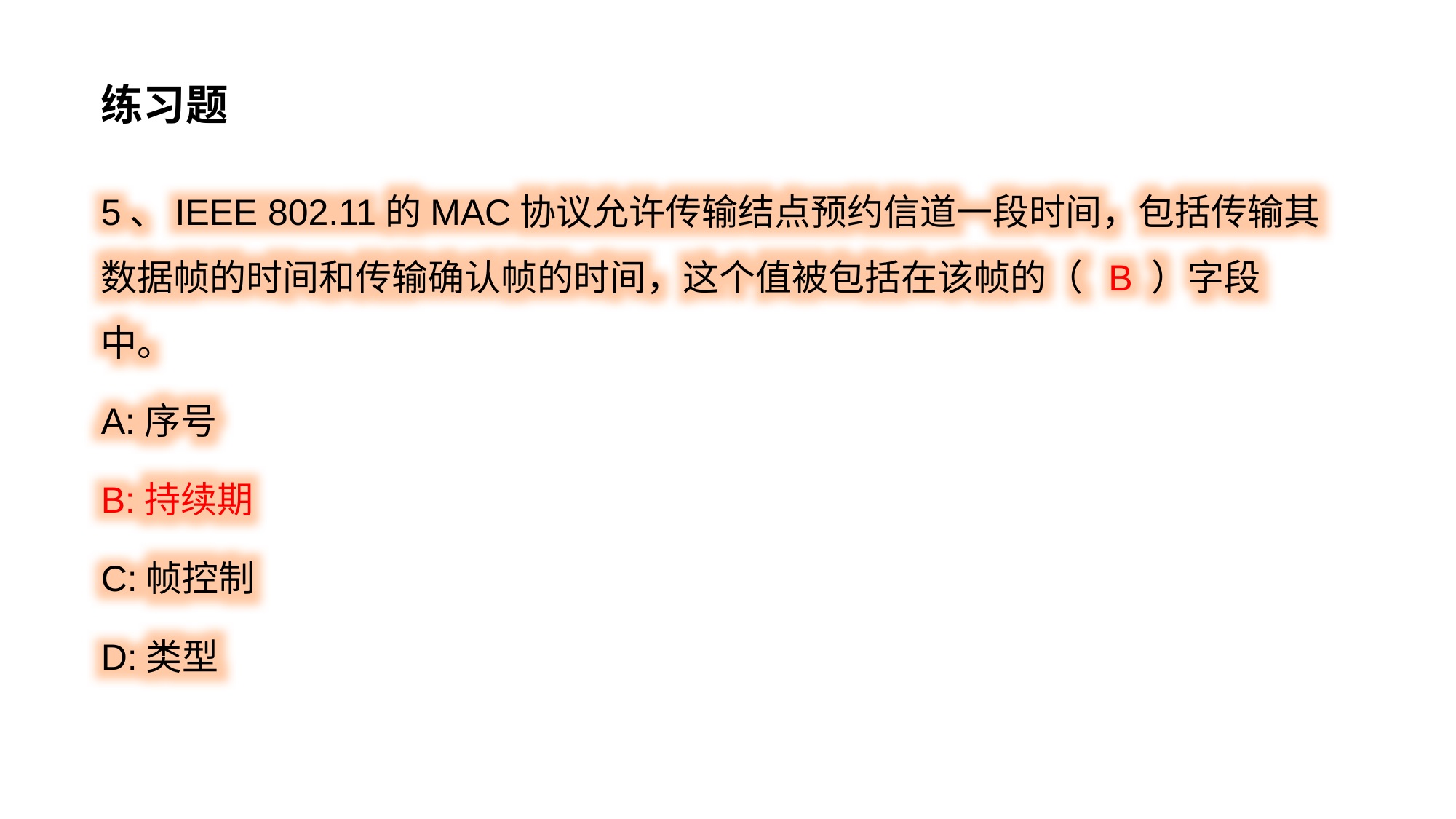

练习题
5、IEEE 802.11的MAC协议允许传输结点预约信道一段时间，包括传输其数据帧的时间和传输确认帧的时间，这个值被包括在该帧的（  B ）字段中。

A:序号

B:持续期

C:帧控制

D:类型